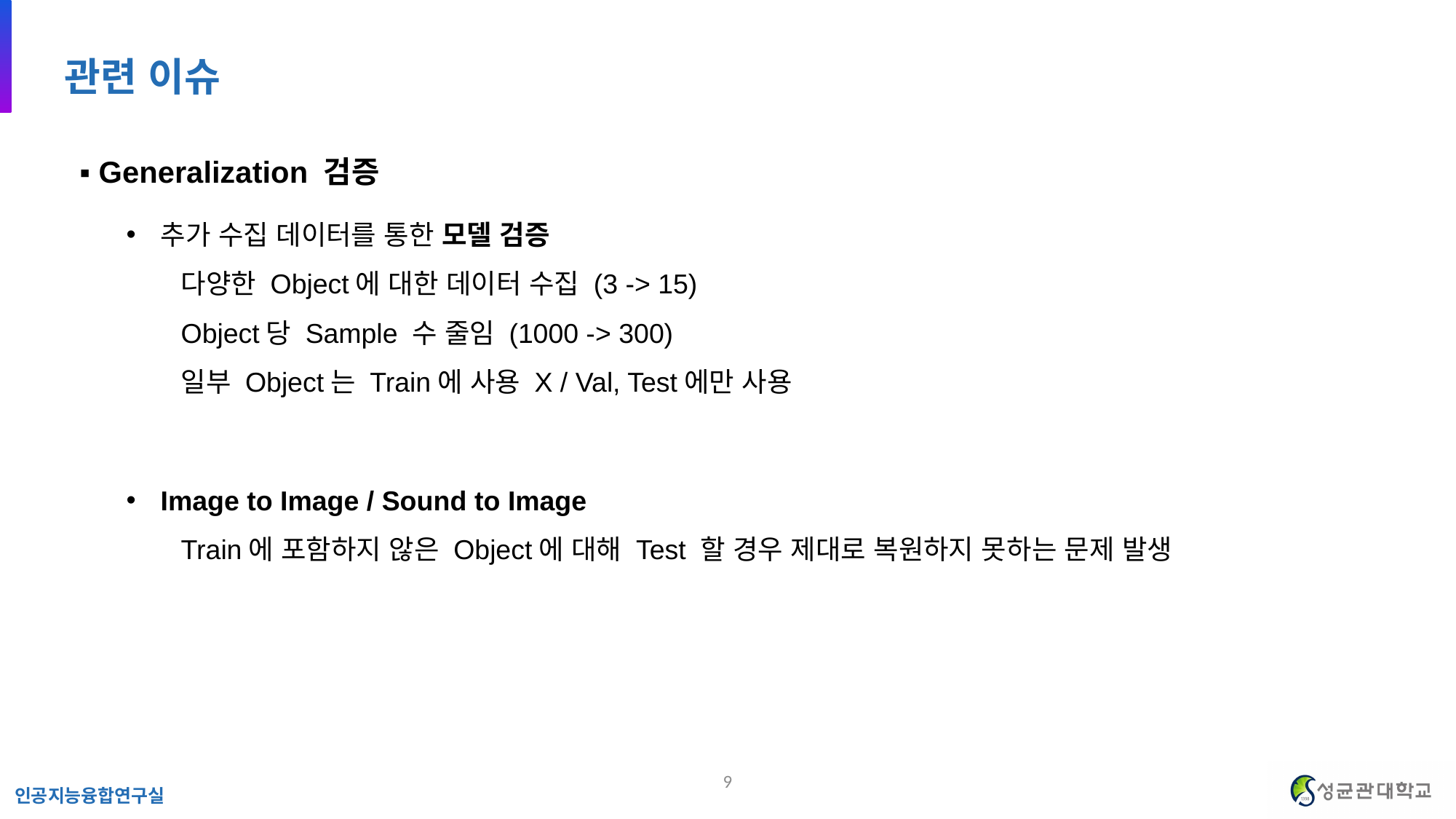

관련 이슈
▪︎ Generalization 검증
추가 수집 데이터를 통한 모델 검증
다양한 Object에 대한 데이터 수집 (3 -> 15)
Object당 Sample 수 줄임 (1000 -> 300)
일부 Object는 Train에 사용 X / Val, Test에만 사용
Image to Image / Sound to Image
Train에 포함하지 않은 Object에 대해 Test 할 경우 제대로 복원하지 못하는 문제 발생
9